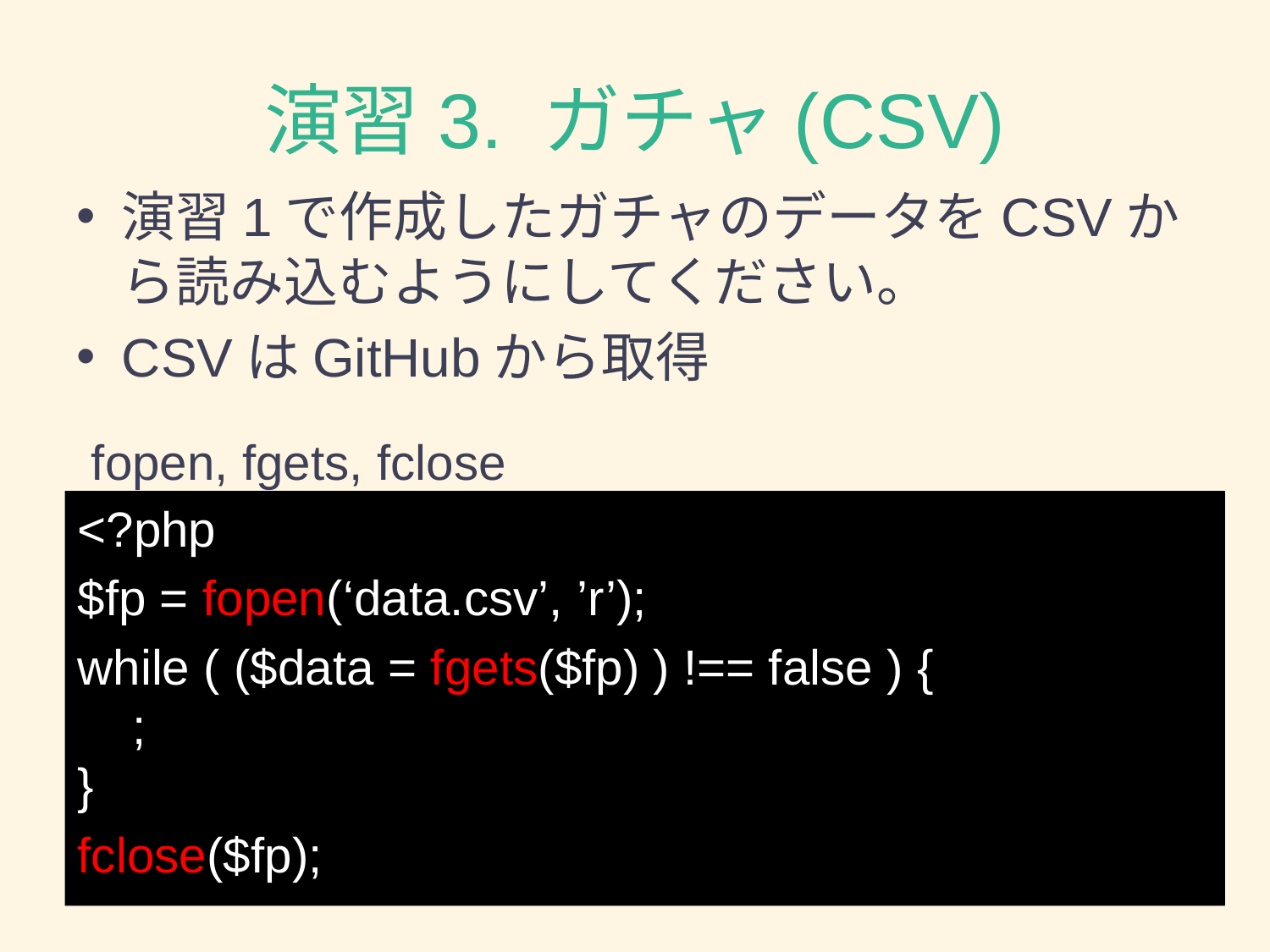

# 演習3. ガチャ(CSV)
演習1で作成したガチャのデータをCSVから読み込むようにしてください。
CSVはGitHubから取得
fopen, fgets, fclose
<?php
$fp = fopen(‘data.csv’, ’r’);
while ( ($data = fgets($fp) ) !== false ) {
    ;
}
fclose($fp);